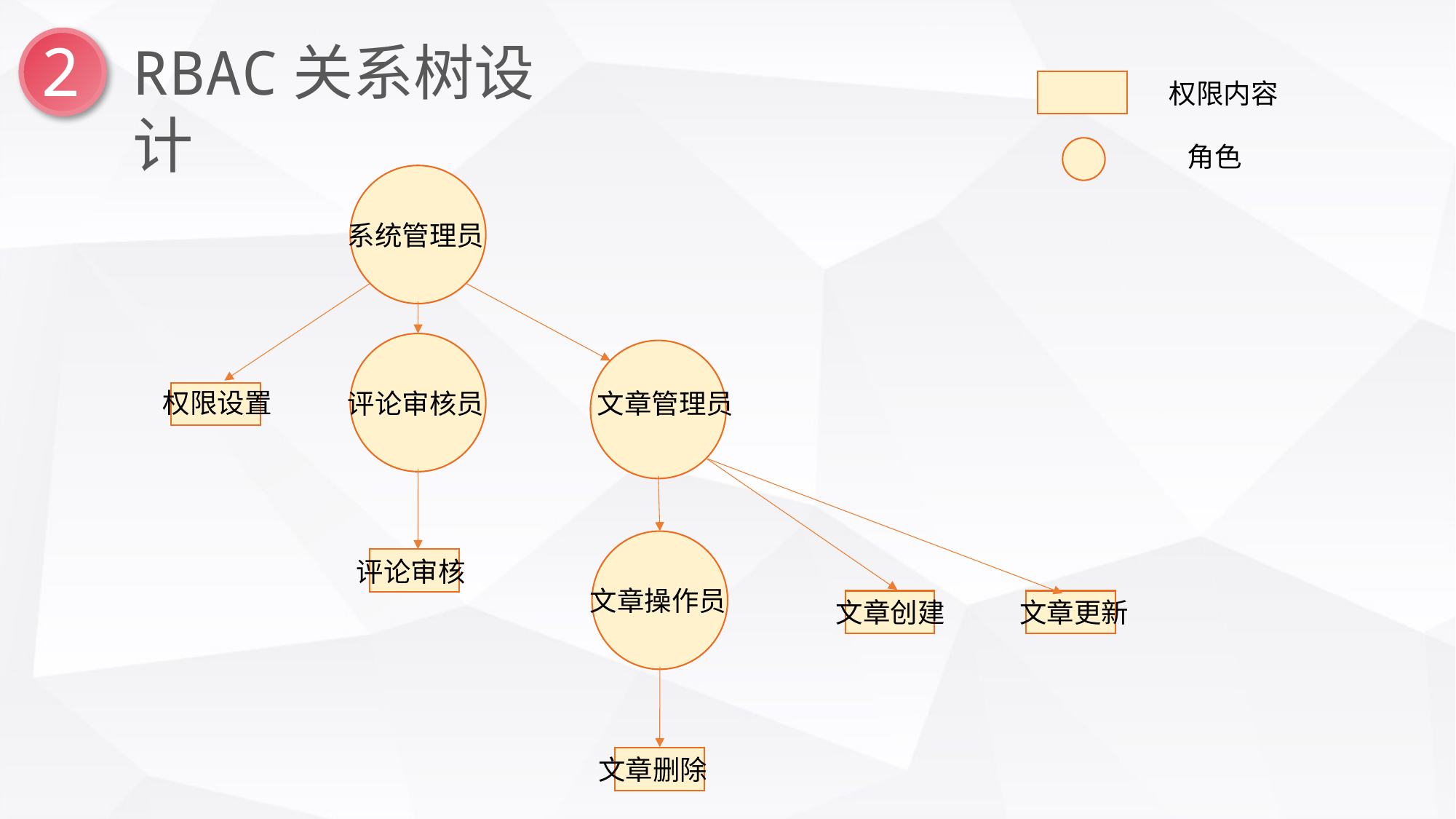

2
RBAC关系树设计

权限内容
角色

系统管理员

权限设置
评论审核员
文章管理员

评论审核

文章操作员
文章创建
文章更新

文章删除